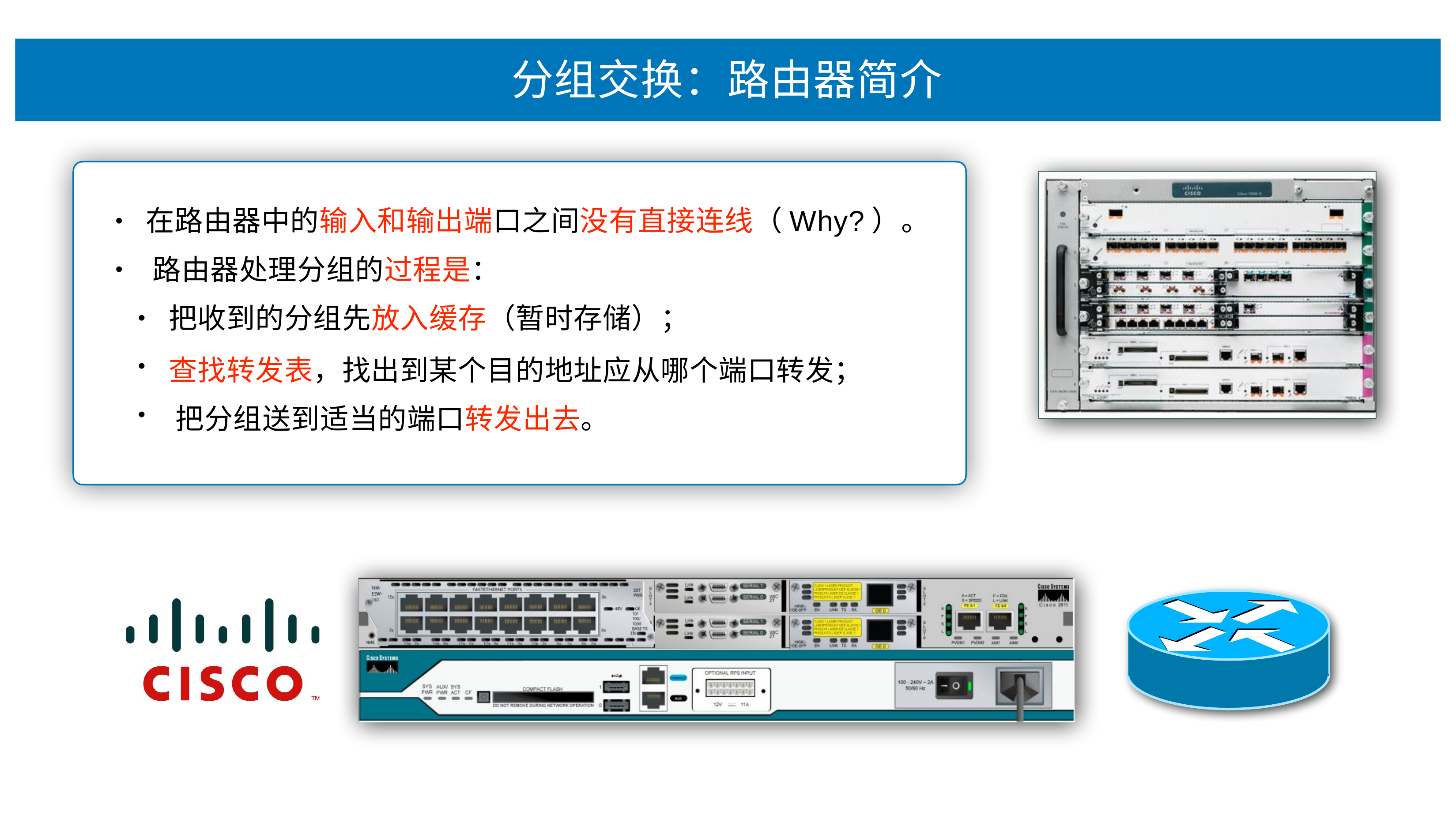

# 分组交换：路由器简介

在路由器中的输⼊和输出端⼝之间没有直接连线（Why?）。 路由器处理分组的过程是：
•
•
把收到的分组先放⼊缓存（暂时存储）；
查找转发表，找出到某个⽬的地址应从哪个端⼝转发；  把分组送到适当的端⼝转发出去。
•
•
•

Si